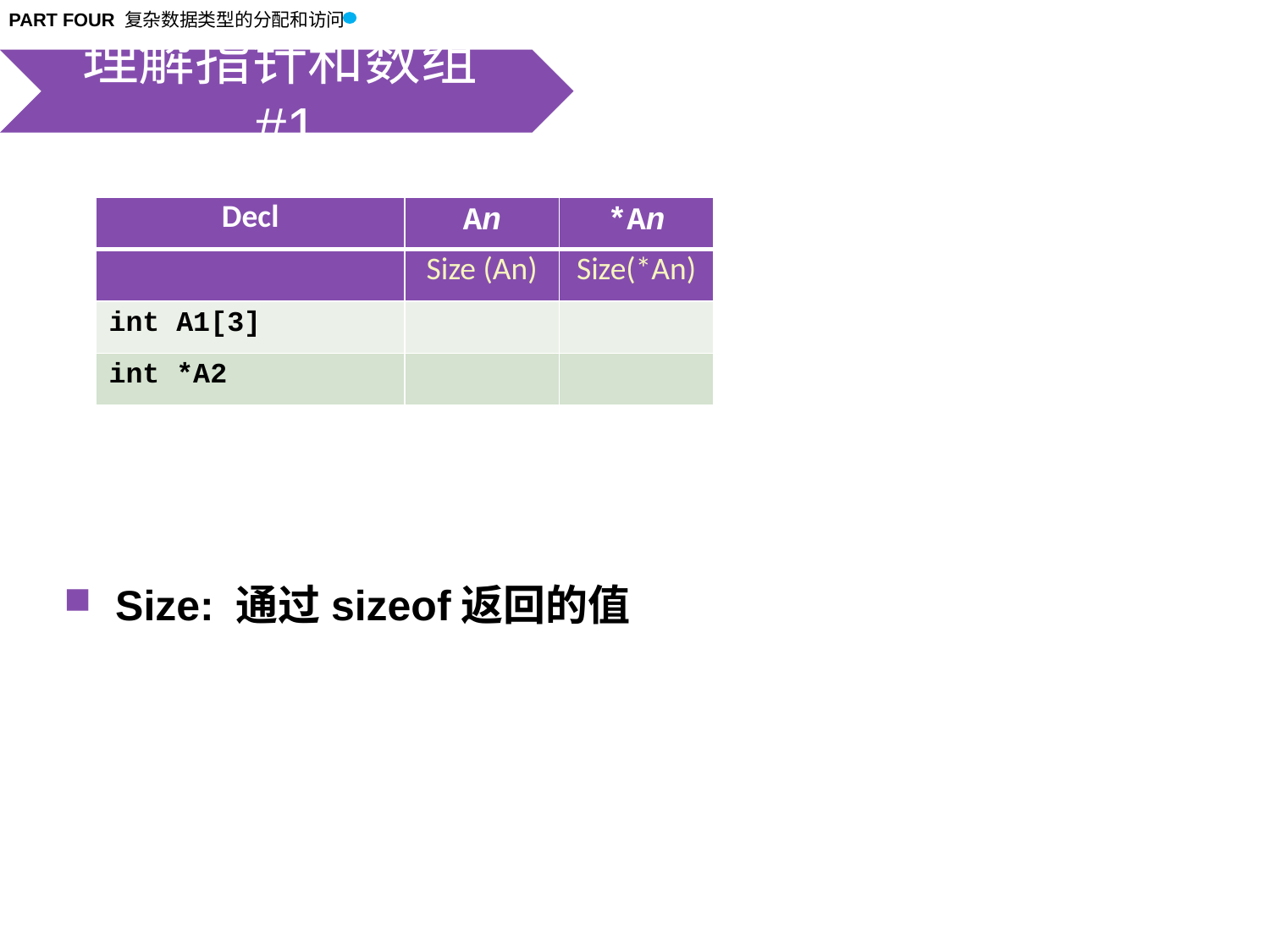

PART FOUR 复杂数据类型的分配和访问

理解指针和数组#1
| Decl | An | \*An |
| --- | --- | --- |
|  | Size (An) | Size(\*An) |
| int A1[3] |  |  |
| int \*A2 |  |  |
Size: 通过sizeof返回的值